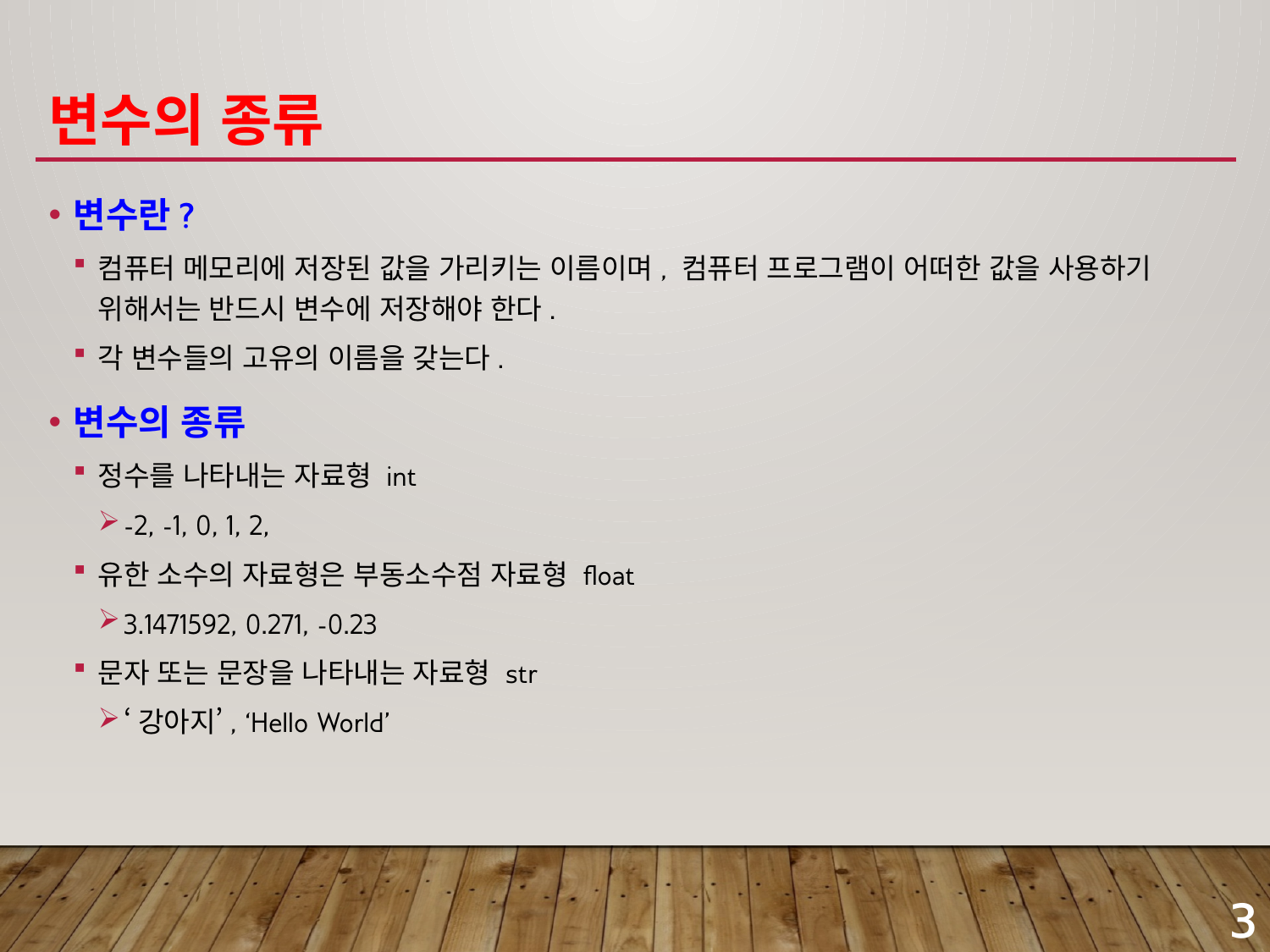

# 변수의 종류
변수란?
컴퓨터 메모리에 저장된 값을 가리키는 이름이며, 컴퓨터 프로그램이 어떠한 값을 사용하기 위해서는 반드시 변수에 저장해야 한다.
각 변수들의 고유의 이름을 갖는다.
변수의 종류
정수를 나타내는 자료형 int
-2, -1, 0, 1, 2,
유한 소수의 자료형은 부동소수점 자료형 float
3.1471592, 0.271, -0.23
문자 또는 문장을 나타내는 자료형 str
‘강아지’, ‘Hello World’